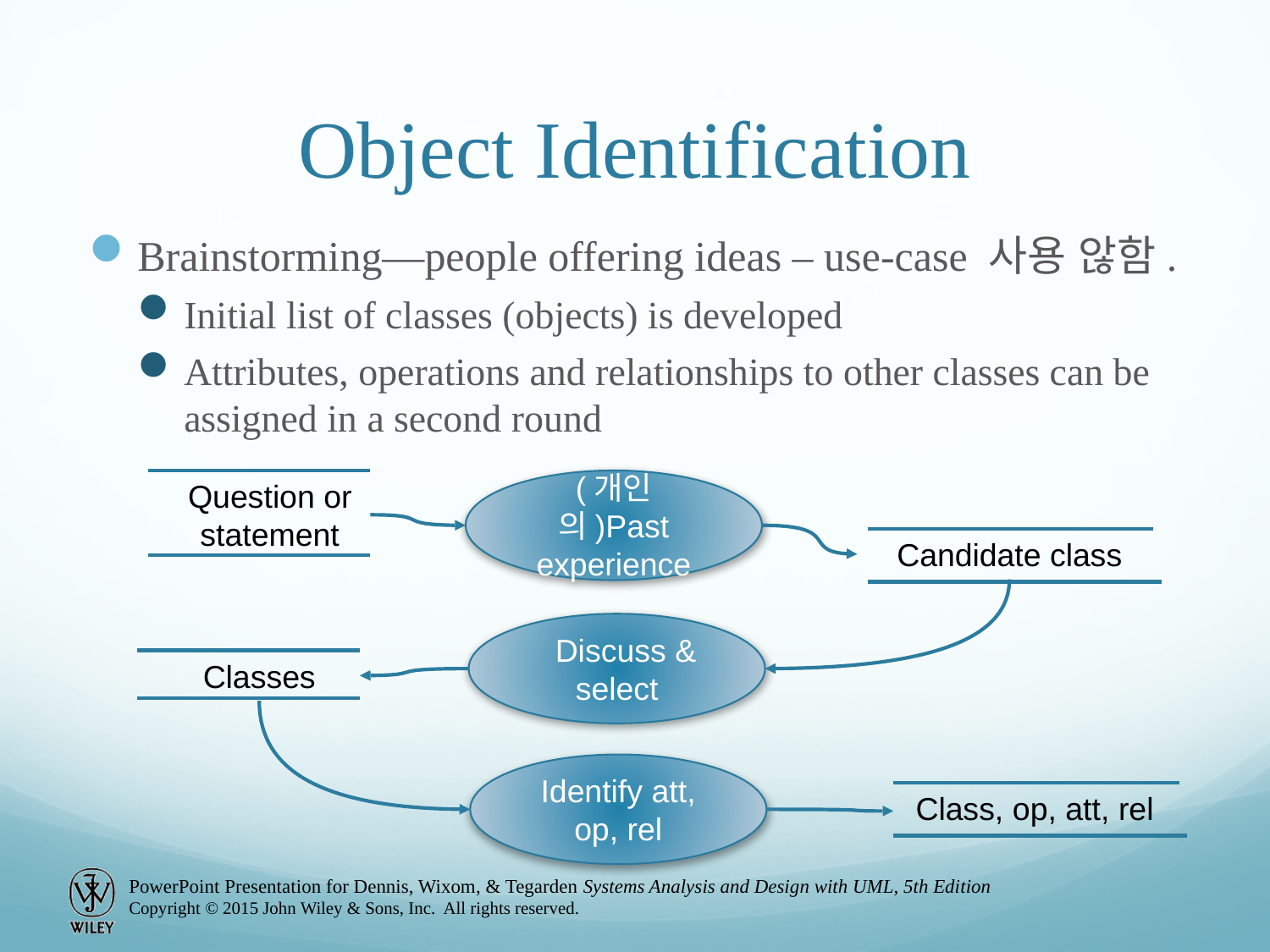

# Object Identification
Brainstorming—people offering ideas – use-case 사용 않함.
Initial list of classes (objects) is developed
Attributes, operations and relationships to other classes can be assigned in a second round
Question or statement
(개인의)Past experience
Candidate class
  Discuss & select
Classes
Identify att, op, rel
Class, op, att, rel